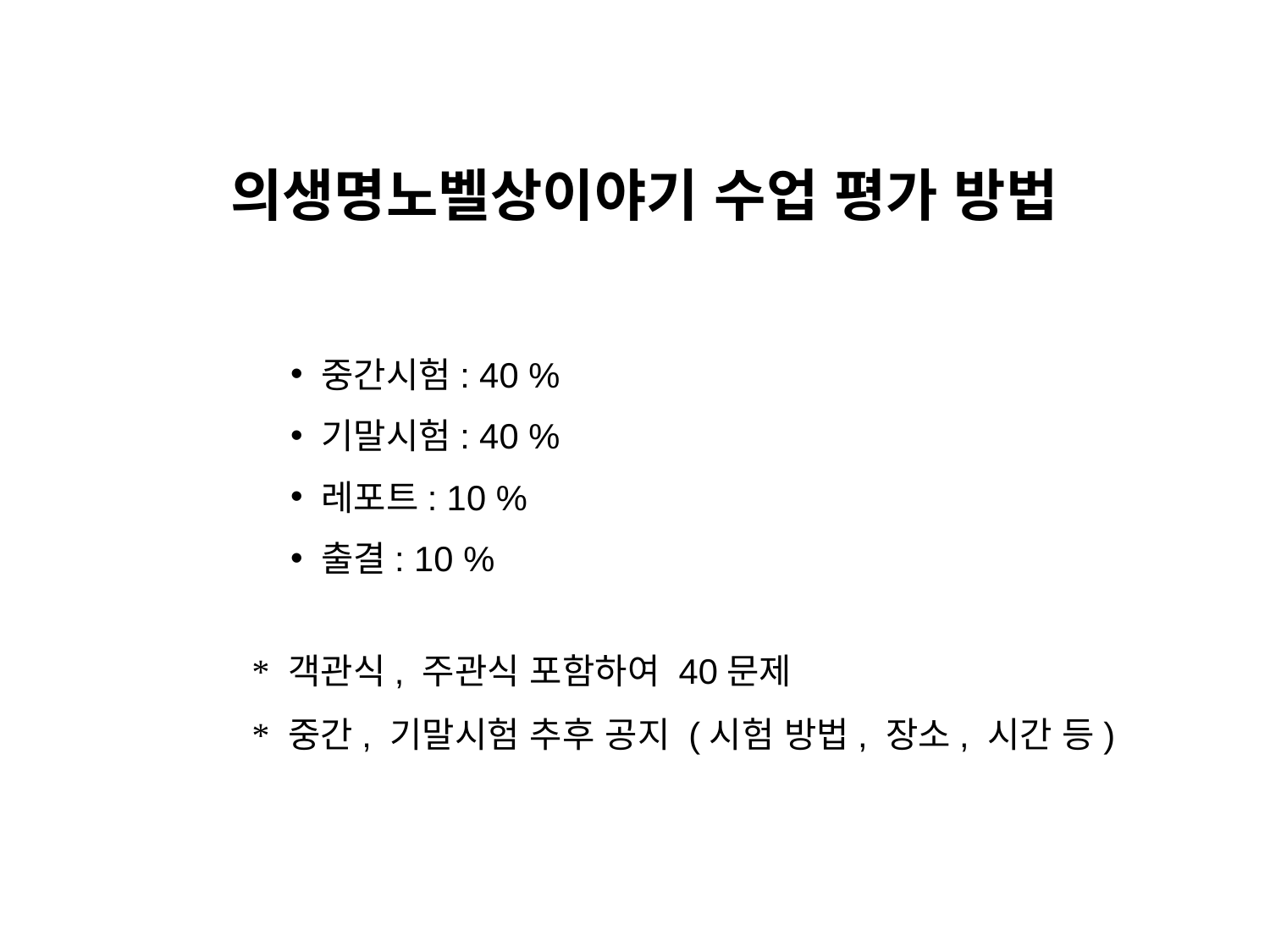

의생명노벨상이야기 수업 평가 방법
 중간시험: 40 %

 기말시험: 40 %

 레포트: 10 %

 출결: 10 %
* 객관식, 주관식 포함하여 40문제

* 중간, 기말시험 추후 공지 (시험 방법, 장소, 시간 등)